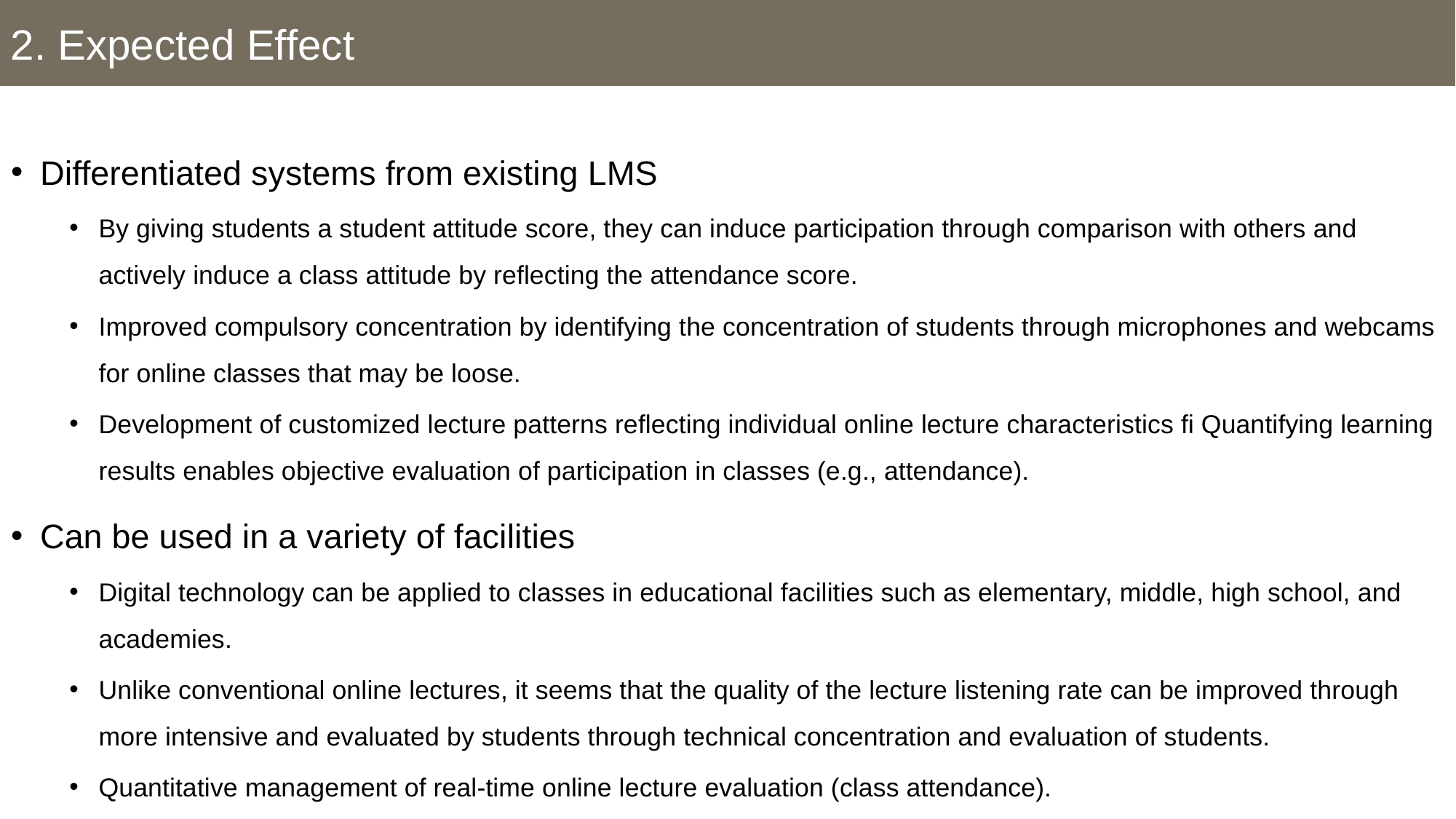

2. Expected Effect
기대 효과
Differentiated systems from existing LMS
By giving students a student attitude score, they can induce participation through comparison with others and actively induce a class attitude by reflecting the attendance score.
Improved compulsory concentration by identifying the concentration of students through microphones and webcams for online classes that may be loose.
Development of customized lecture patterns reflecting individual online lecture characteristics ﬁ Quantifying learning results enables objective evaluation of participation in classes (e.g., attendance).
Can be used in a variety of facilities
Digital technology can be applied to classes in educational facilities such as elementary, middle, high school, and academies.
Unlike conventional online lectures, it seems that the quality of the lecture listening rate can be improved through more intensive and evaluated by students through technical concentration and evaluation of students.
Quantitative management of real-time online lecture evaluation (class attendance).